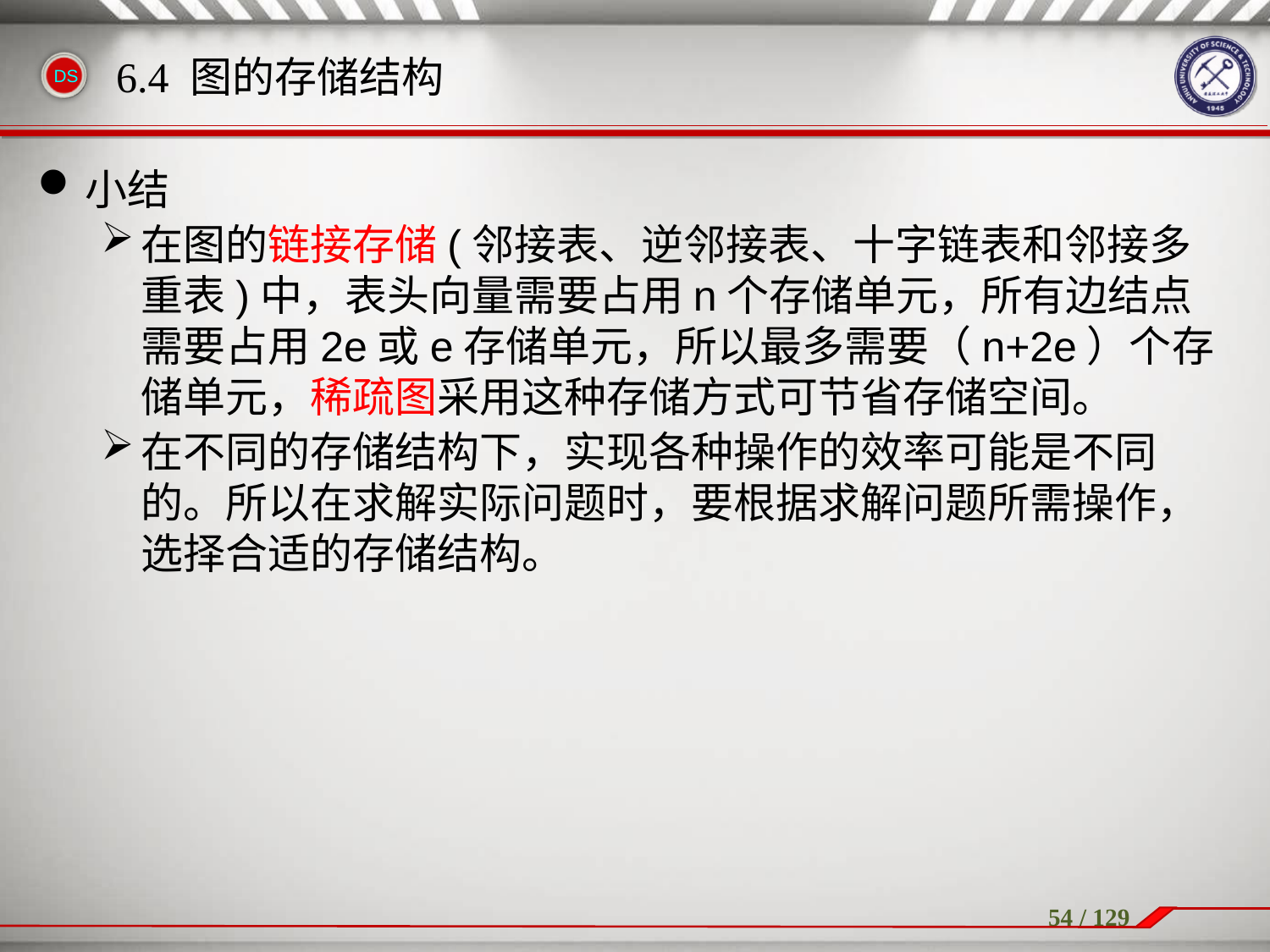

小结
在图的链接存储(邻接表、逆邻接表、十字链表和邻接多重表)中，表头向量需要占用n个存储单元，所有边结点需要占用2e或e存储单元，所以最多需要（n+2e）个存储单元，稀疏图采用这种存储方式可节省存储空间。
在不同的存储结构下，实现各种操作的效率可能是不同的。所以在求解实际问题时，要根据求解问题所需操作，选择合适的存储结构。
6.4 图的存储结构